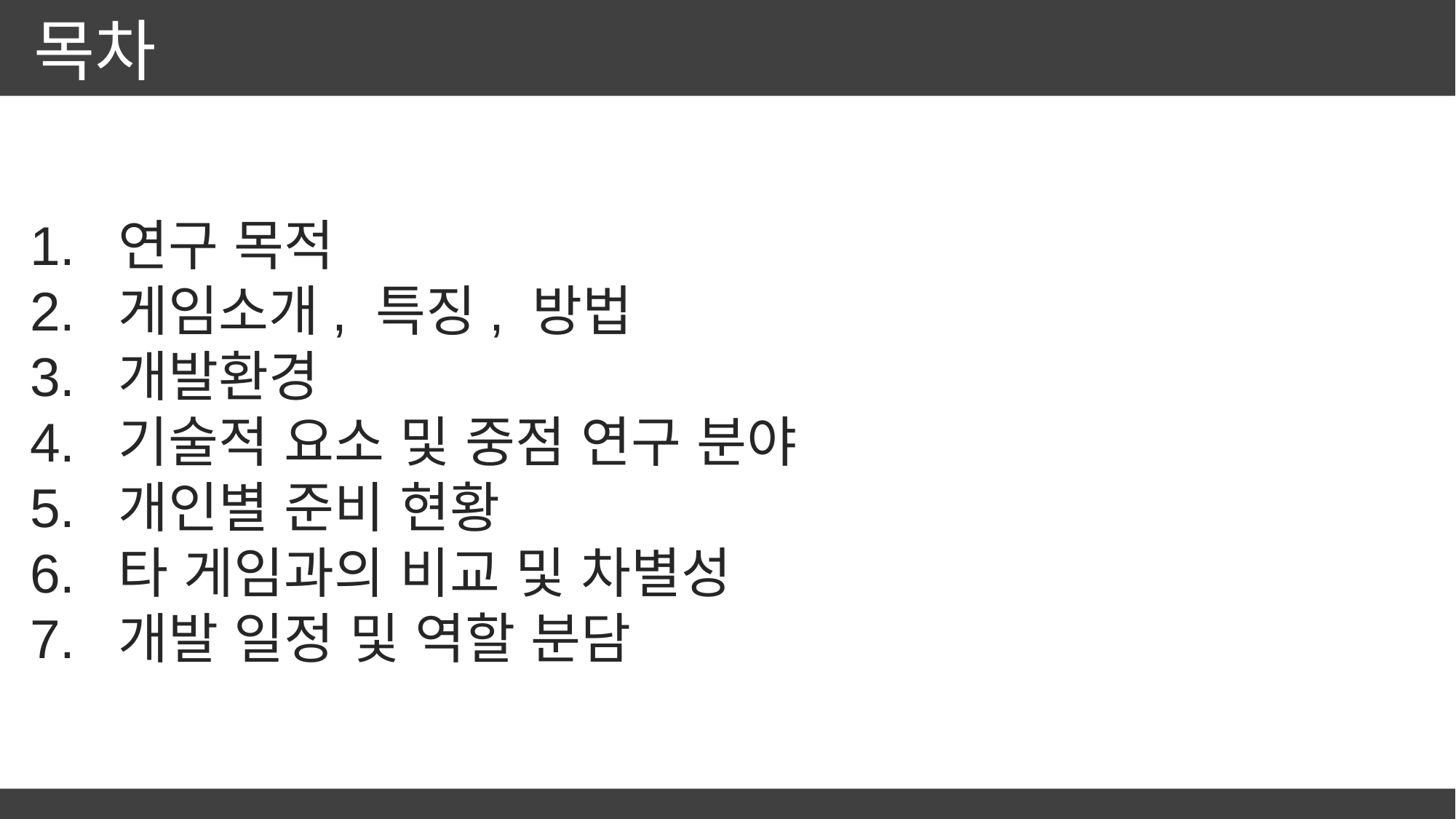

목차
연구 목적
게임소개, 특징, 방법
개발환경
기술적 요소 및 중점 연구 분야
개인별 준비 현황
타 게임과의 비교 및 차별성
개발 일정 및 역할 분담